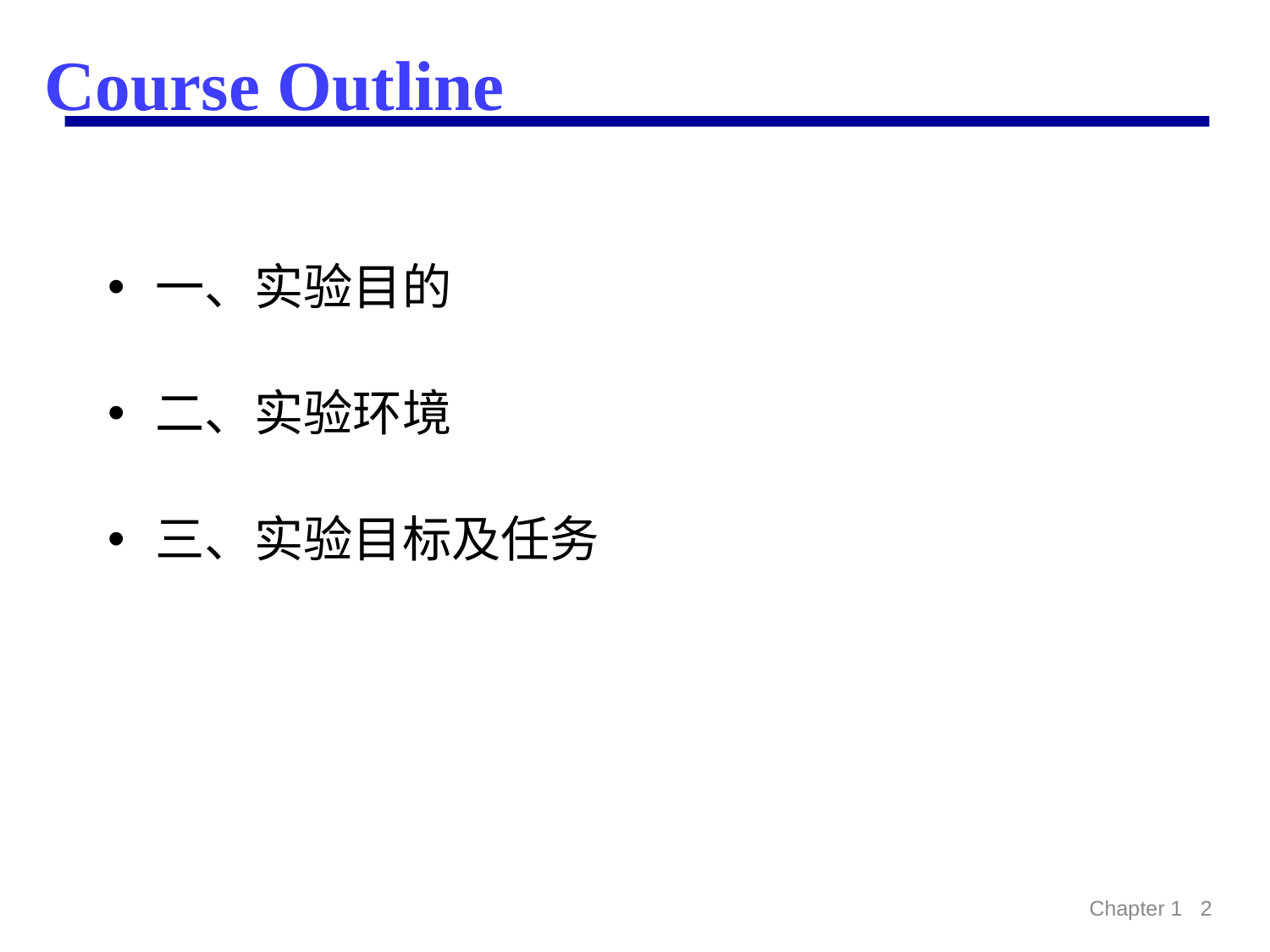

# Course Outline
一、实验目的

二、实验环境

三、实验目标及任务
Chapter 1   2